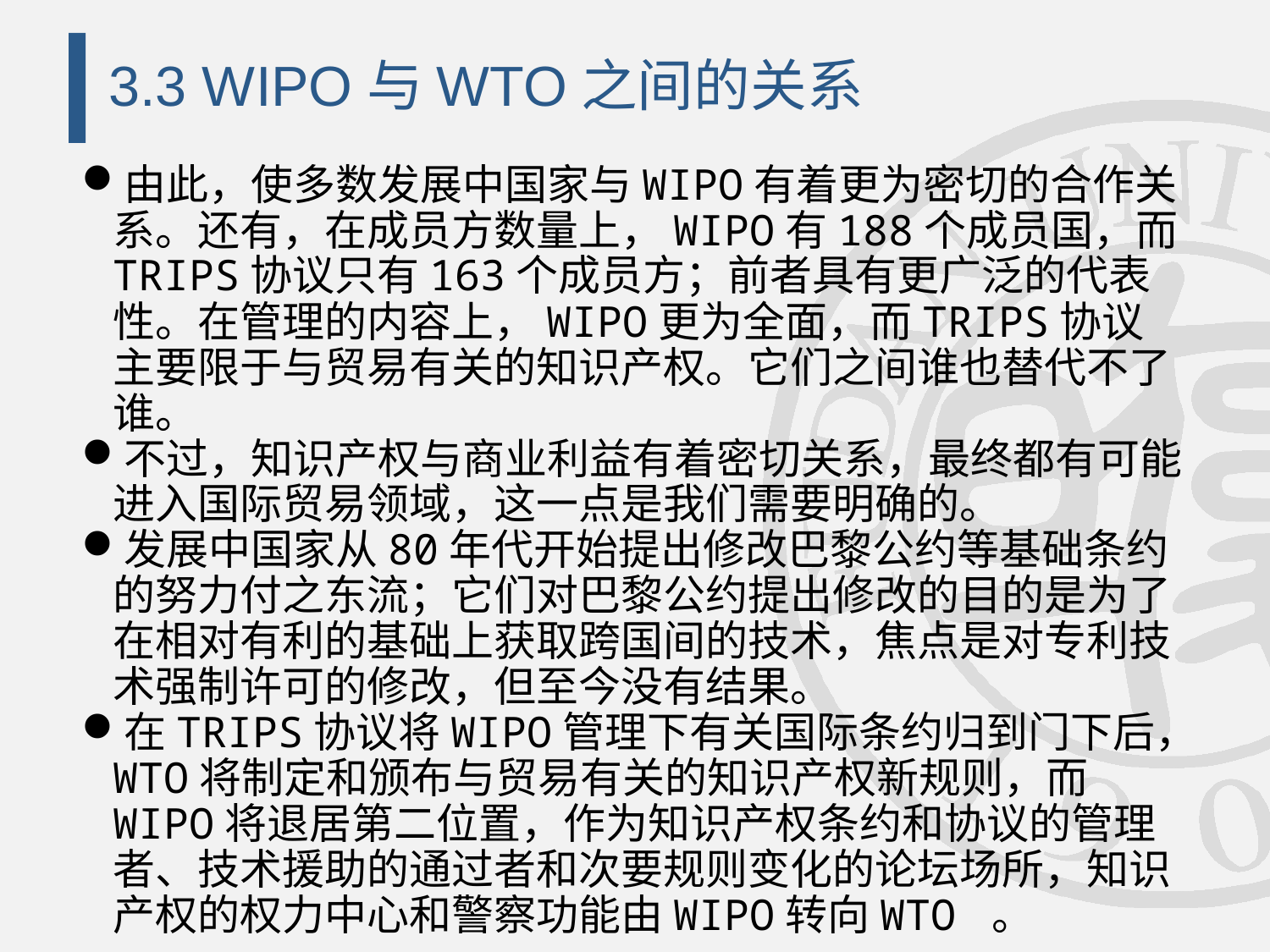

# 3.3 WIPO与WTO之间的关系
由此，使多数发展中国家与WIPO有着更为密切的合作关系。还有，在成员方数量上，WIPO有188个成员国，而TRIPS协议只有163个成员方；前者具有更广泛的代表性。在管理的内容上，WIPO更为全面，而TRIPS协议主要限于与贸易有关的知识产权。它们之间谁也替代不了谁。
不过，知识产权与商业利益有着密切关系，最终都有可能进入国际贸易领域，这一点是我们需要明确的。
发展中国家从80年代开始提出修改巴黎公约等基础条约的努力付之东流；它们对巴黎公约提出修改的目的是为了在相对有利的基础上获取跨国间的技术，焦点是对专利技术强制许可的修改，但至今没有结果。
在TRIPS协议将WIPO管理下有关国际条约归到门下后，WTO将制定和颁布与贸易有关的知识产权新规则，而WIPO将退居第二位置，作为知识产权条约和协议的管理者、技术援助的通过者和次要规则变化的论坛场所，知识产权的权力中心和警察功能由WIPO转向WTO 。